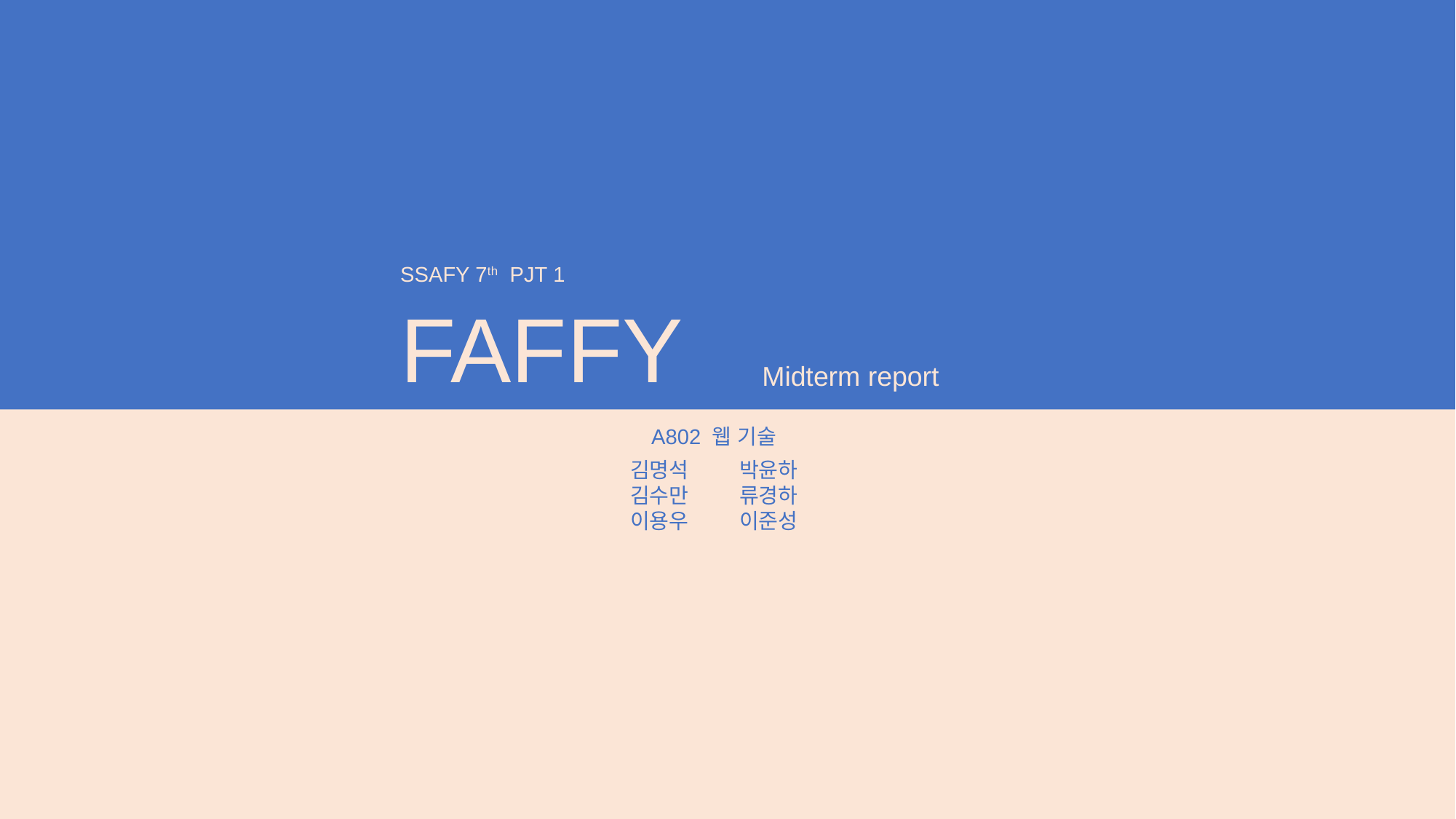

SSAFY 7th  PJT 1
FAFFY
Midterm report
A802 웹 기술
김명석	박윤하
김수만	류경하
이용우	이준성